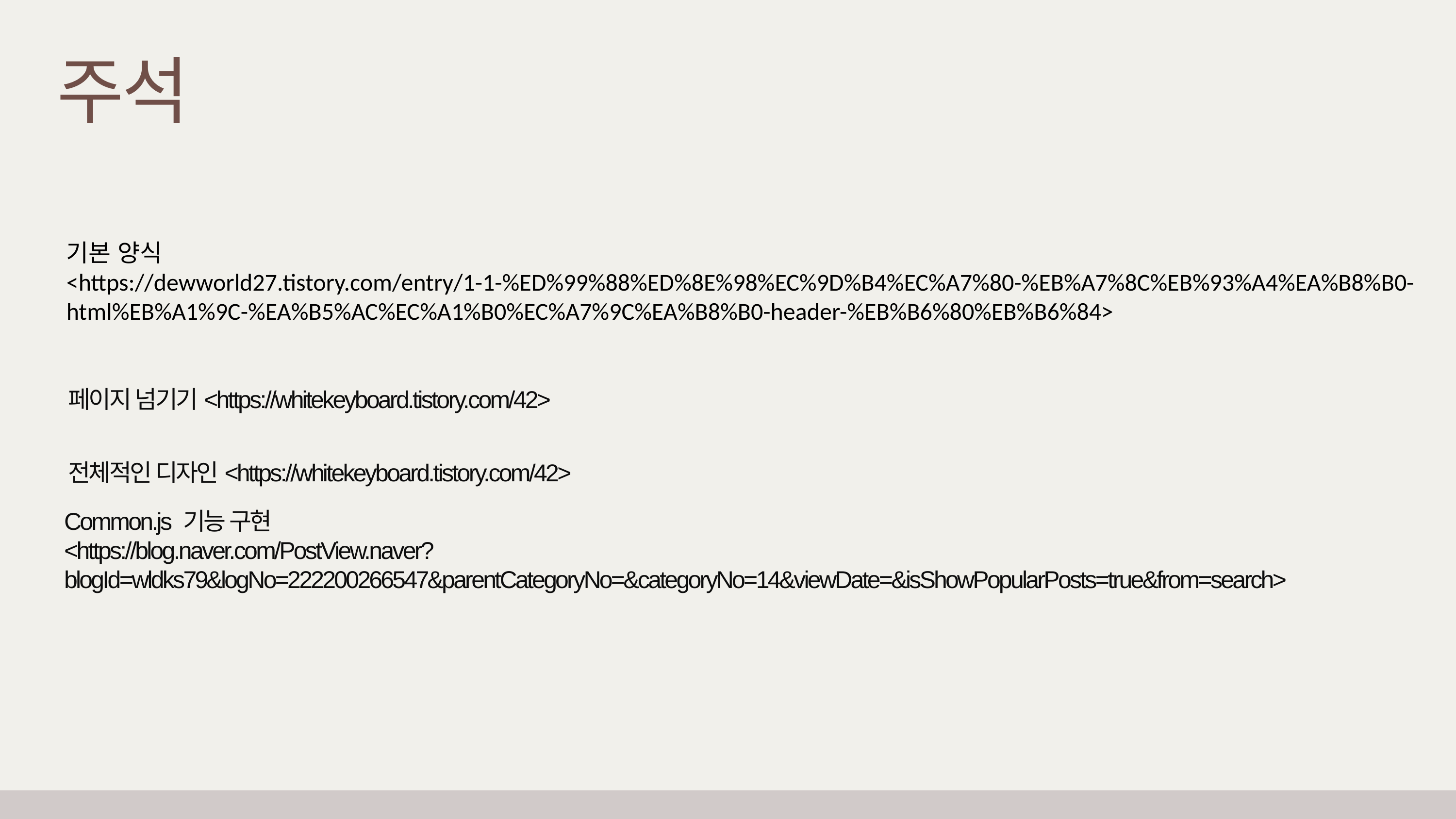

주석
기본 양식
<https://dewworld27.tistory.com/entry/1-1-%ED%99%88%ED%8E%98%EC%9D%B4%EC%A7%80-%EB%A7%8C%EB%93%A4%EA%B8%B0-html%EB%A1%9C-%EA%B5%AC%EC%A1%B0%EC%A7%9C%EA%B8%B0-header-%EB%B6%80%EB%B6%84>
페이지 넘기기<https://whitekeyboard.tistory.com/42>
전체적인 디자인<https://whitekeyboard.tistory.com/42>
Common.js 기능 구현
<https://blog.naver.com/PostView.naver?blogId=wldks79&logNo=222200266547&parentCategoryNo=&categoryNo=14&viewDate=&isShowPopularPosts=true&from=search>